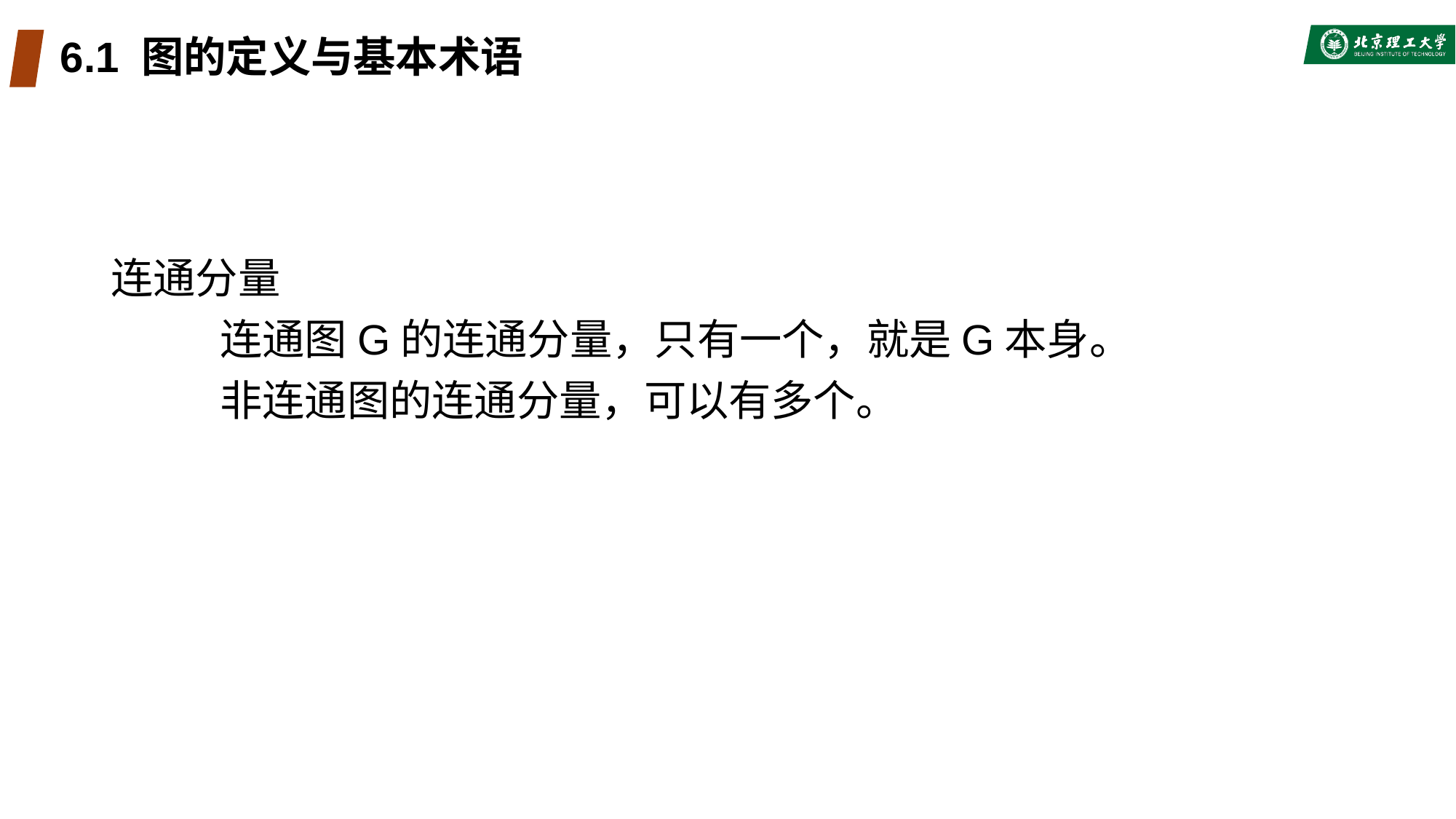

# 6.1 图的定义与基本术语
连通分量
	连通图G的连通分量，只有一个，就是G本身。
	非连通图的连通分量，可以有多个。